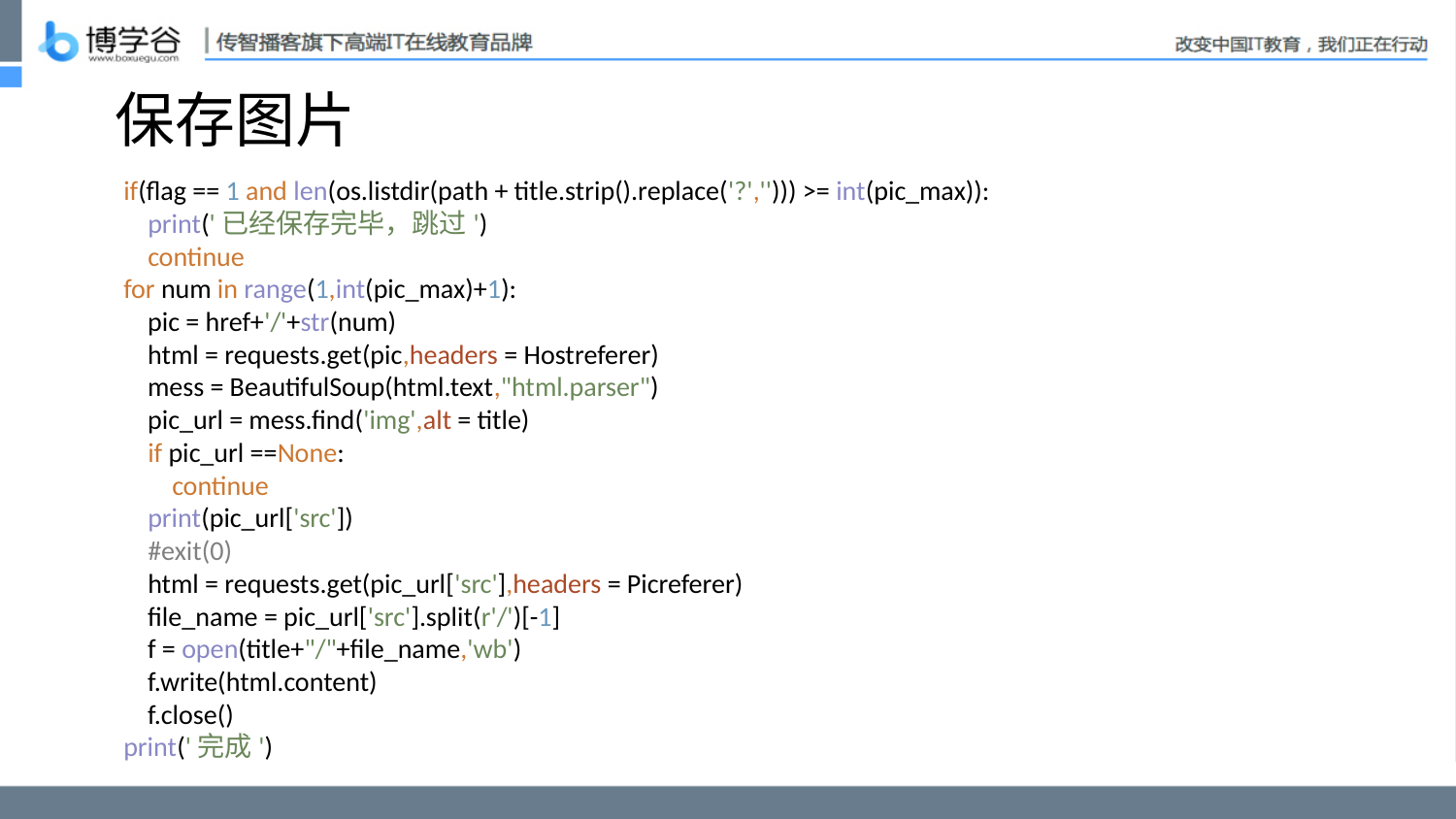

# 保存图片
if(flag == 1 and len(os.listdir(path + title.strip().replace('?',''))) >= int(pic_max)):
    print('已经保存完毕，跳过')
    continue
for num in range(1,int(pic_max)+1):
    pic = href+'/'+str(num)
    html = requests.get(pic,headers = Hostreferer)
    mess = BeautifulSoup(html.text,"html.parser")
    pic_url = mess.find('img',alt = title)
    if pic_url ==None:
        continue
    print(pic_url['src'])
    #exit(0)
    html = requests.get(pic_url['src'],headers = Picreferer)
    file_name = pic_url['src'].split(r'/')[-1]
    f = open(title+"/"+file_name,'wb')
    f.write(html.content)
    f.close()
print('完成')